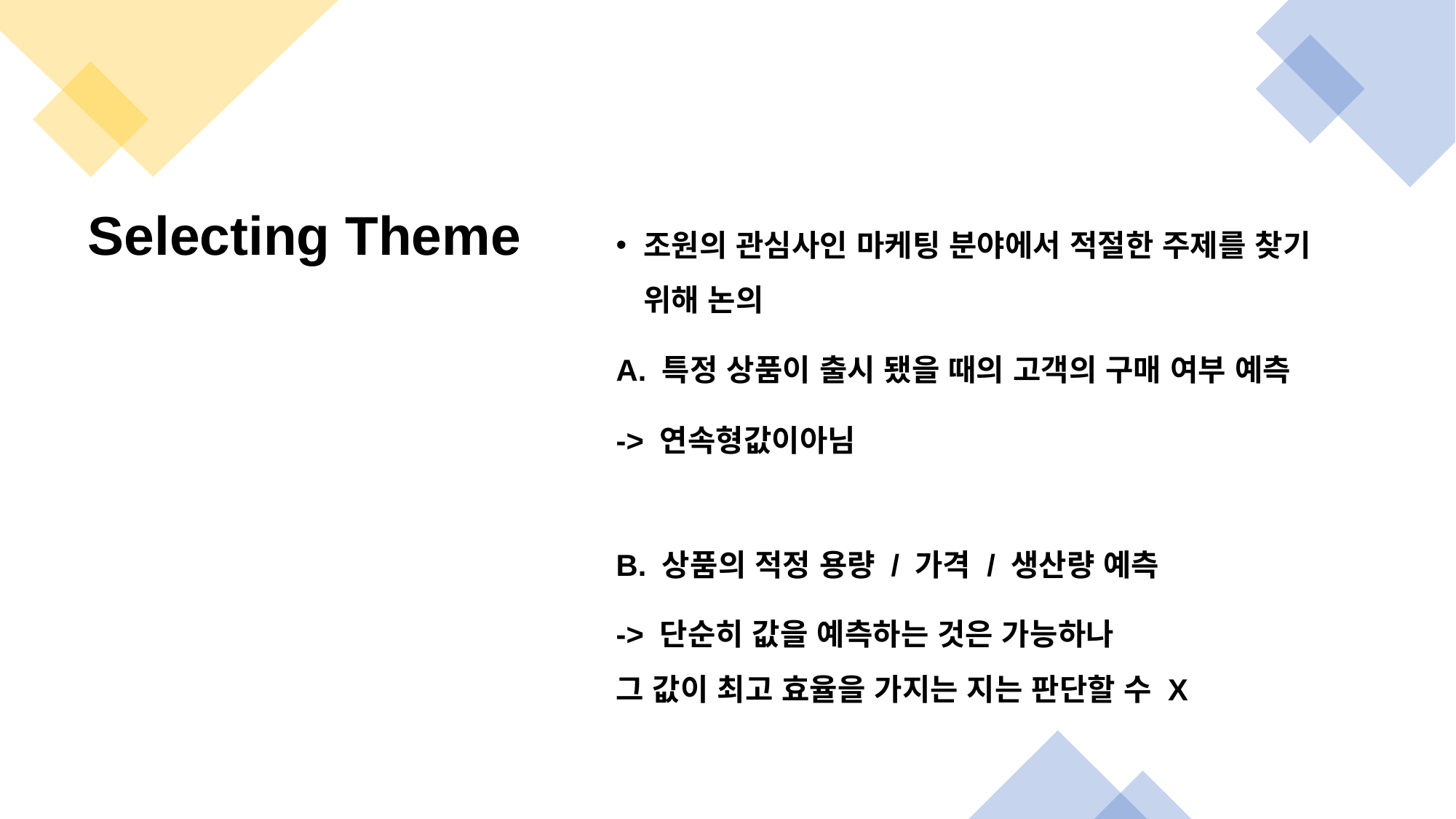

조원의 관심사인 마케팅 분야에서 적절한 주제를 찾기 위해 논의
A. 특정 상품이 출시 됐을 때의 고객의 구매 여부 예측
-> 연속형값이아님
B. 상품의 적정 용량 / 가격 / 생산량 예측
-> 단순히 값을 예측하는 것은 가능하나
그 값이 최고 효율을 가지는 지는 판단할 수 X
# Selecting Theme